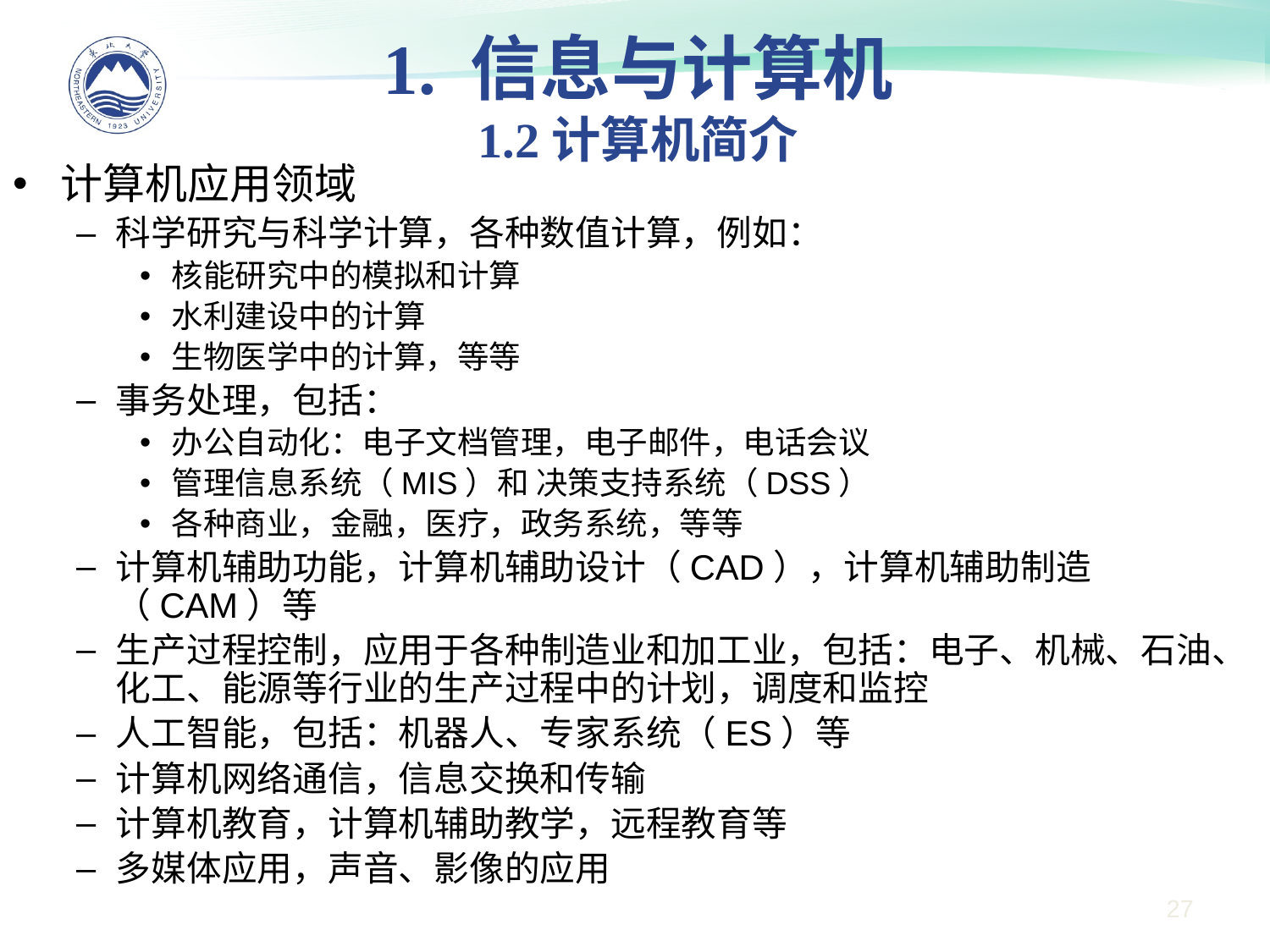

1. 信息与计算机
1.2计算机简介
计算机应用领域
科学研究与科学计算，各种数值计算，例如：
核能研究中的模拟和计算
水利建设中的计算
生物医学中的计算，等等
事务处理，包括：
办公自动化：电子文档管理，电子邮件，电话会议
管理信息系统（MIS）和 决策支持系统（DSS）
各种商业，金融，医疗，政务系统，等等
计算机辅助功能，计算机辅助设计（CAD），计算机辅助制造（CAM）等
生产过程控制，应用于各种制造业和加工业，包括：电子、机械、石油、化工、能源等行业的生产过程中的计划，调度和监控
人工智能，包括：机器人、专家系统（ES）等
计算机网络通信，信息交换和传输
计算机教育，计算机辅助教学，远程教育等
多媒体应用，声音、影像的应用
27